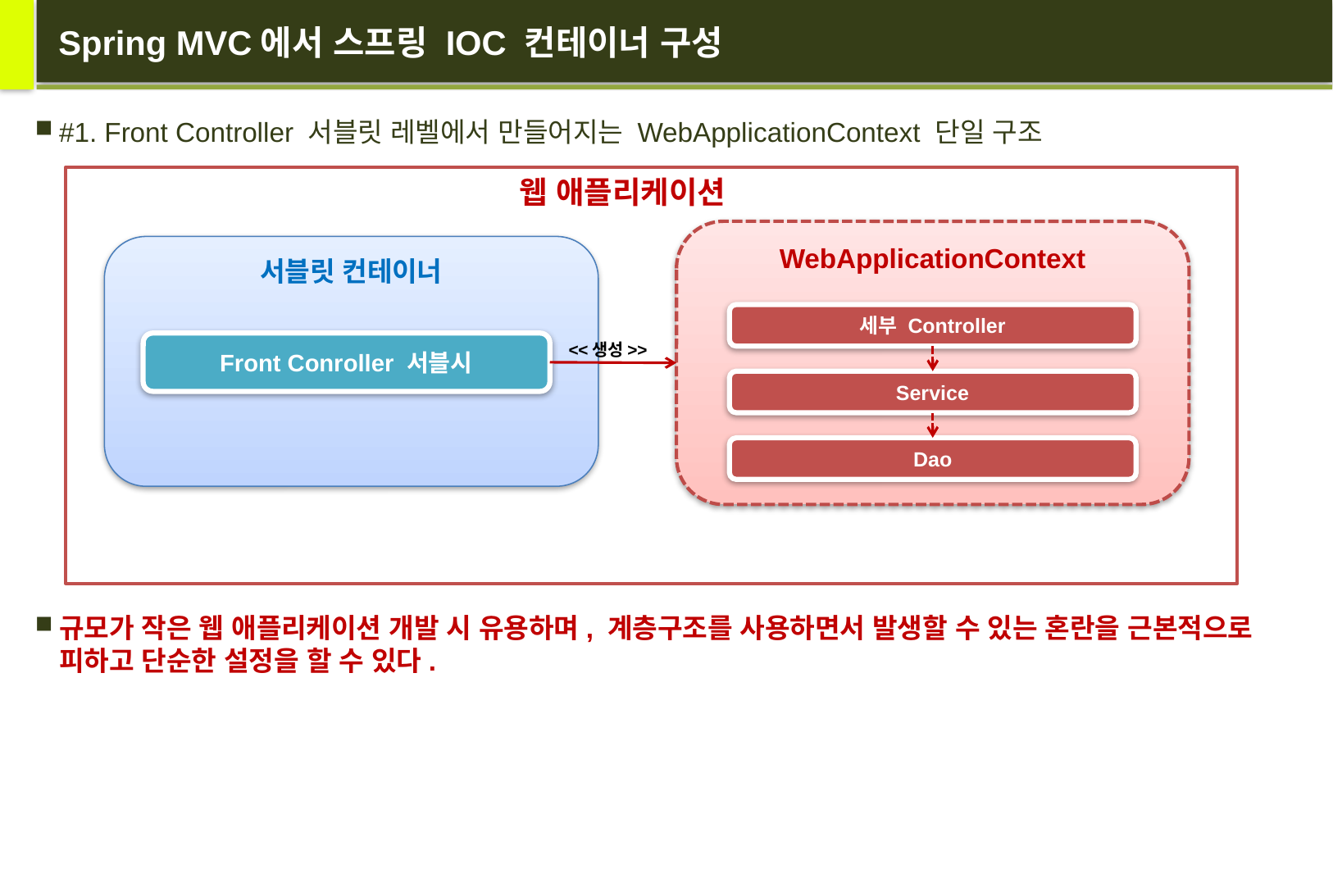

# Spring MVC에서 스프링 IOC 컨테이너 구성
#1. Front Controller 서블릿 레벨에서 만들어지는 WebApplicationContext 단일 구조

규모가 작은 웹 애플리케이션 개발 시 유용하며, 계층구조를 사용하면서 발생할 수 있는 혼란을 근본적으로 피하고 단순한 설정을 할 수 있다.

웹 애플리케이션
WebApplicationContext
서블릿 컨테이너
세부 Controller
Service
Dao
Front Conroller 서블시
<<생성>>